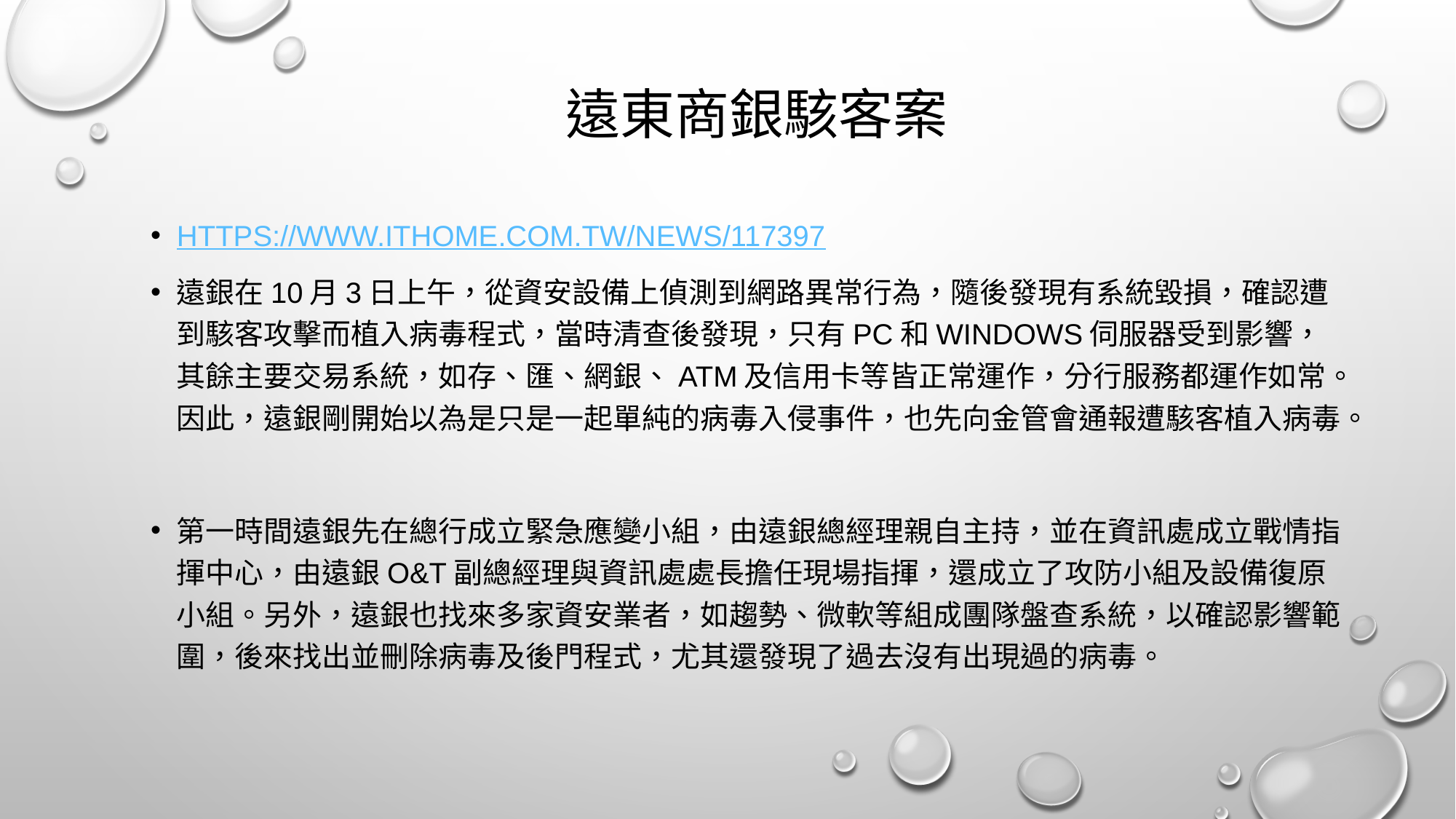

# 遠東商銀駭客案
https://www.ithome.com.tw/news/117397
遠銀在10月3日上午，從資安設備上偵測到網路異常行為，隨後發現有系統毀損，確認遭到駭客攻擊而植入病毒程式，當時清查後發現，只有PC和Windows伺服器受到影響，其餘主要交易系統，如存、匯、網銀、ATM及信用卡等皆正常運作，分行服務都運作如常。因此，遠銀剛開始以為是只是一起單純的病毒入侵事件，也先向金管會通報遭駭客植入病毒。

第一時間遠銀先在總行成立緊急應變小組，由遠銀總經理親自主持，並在資訊處成立戰情指揮中心，由遠銀O&T副總經理與資訊處處長擔任現場指揮，還成立了攻防小組及設備復原小組。另外，遠銀也找來多家資安業者，如趨勢、微軟等組成團隊盤查系統，以確認影響範圍，後來找出並刪除病毒及後門程式，尤其還發現了過去沒有出現過的病毒。